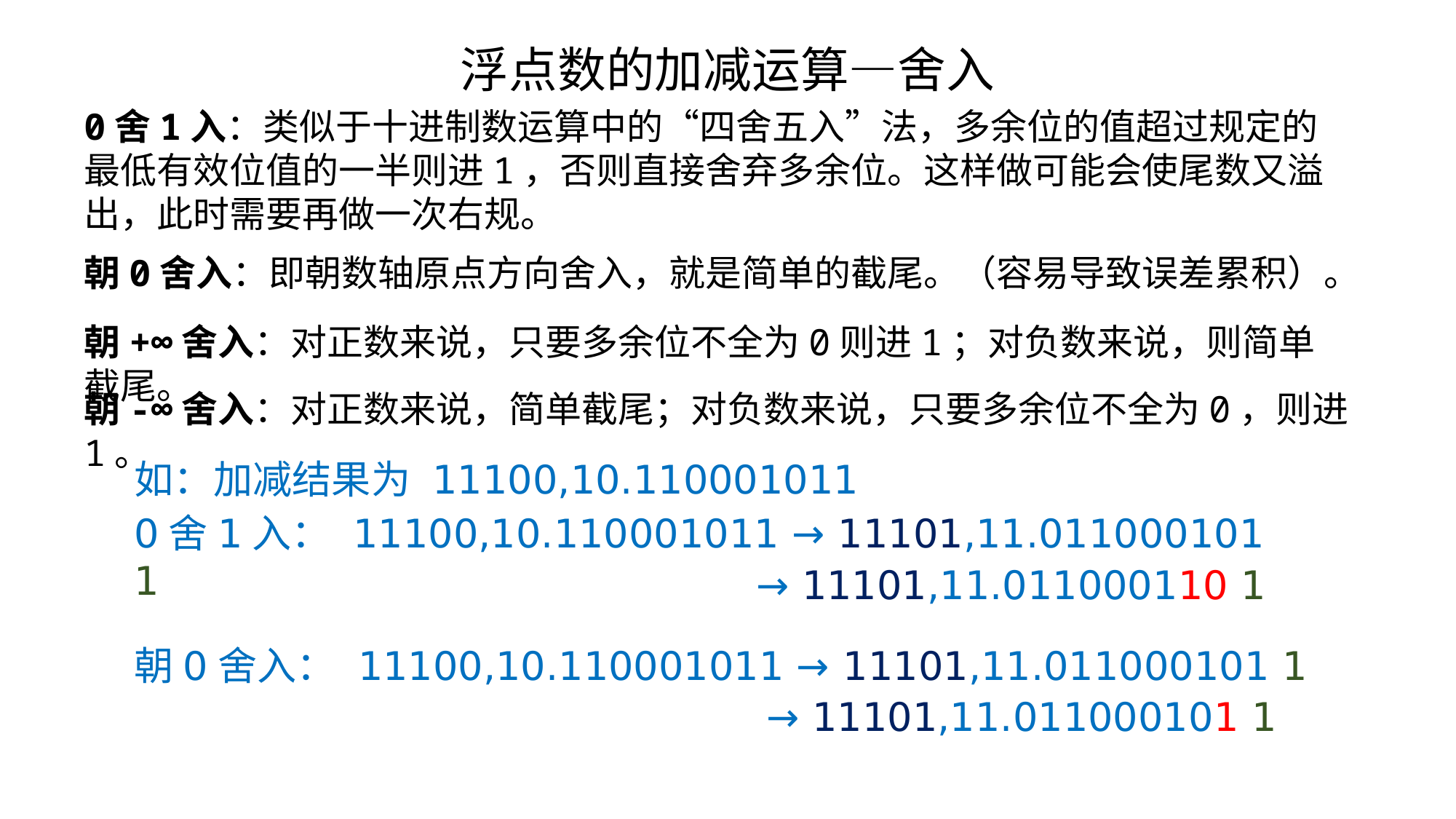

浮点数的加减运算—舍入
0舍1入：类似于十进制数运算中的“四舍五入”法，多余位的值超过规定的最低有效位值的一半则进1，否则直接舍弃多余位。这样做可能会使尾数又溢出，此时需要再做一次右规。
朝0舍入：即朝数轴原点方向舍入，就是简单的截尾。（容易导致误差累积）。
朝+∞舍入：对正数来说，只要多余位不全为0则进1；对负数来说，则简单截尾。
朝-∞舍入：对正数来说，简单截尾；对负数来说，只要多余位不全为0，则进1。
如：加减结果为 11100,10.110001011
0舍1入： 11100,10.110001011 → 11101,11.011000101 1
→ 11101,11.011000110 1
朝0舍入： 11100,10.110001011 → 11101,11.011000101 1
→ 11101,11.011000101 1